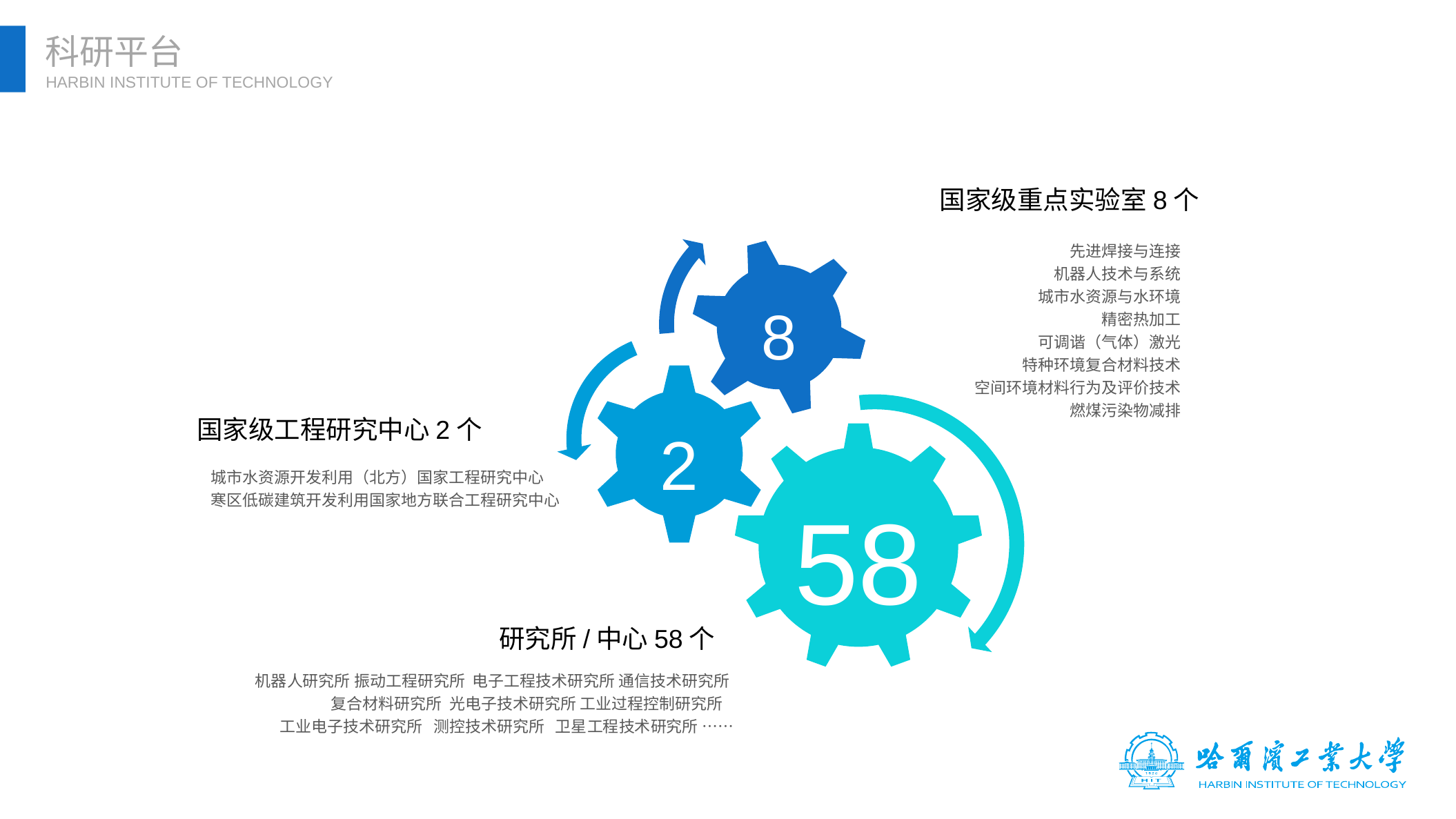

科研平台
HARBIN INSTITUTE OF TECHNOLOGY
国家级重点实验室8个

8
先进焊接与连接
机器人技术与系统
城市水资源与水环境
精密热加工
可调谐（气体）激光
特种环境复合材料技术
空间环境材料行为及评价技术
 燃煤污染物减排

2

国家级工程研究中心2个
58
城市水资源开发利用（北方）国家工程研究中心
寒区低碳建筑开发利用国家地方联合工程研究中心
研究所/中心58个
机器人研究所 振动工程研究所  电子工程技术研究所 通信技术研究所
复合材料研究所  光电子技术研究所 工业过程控制研究所
工业电子技术研究所   测控技术研究所   卫星工程技术研究所 ……